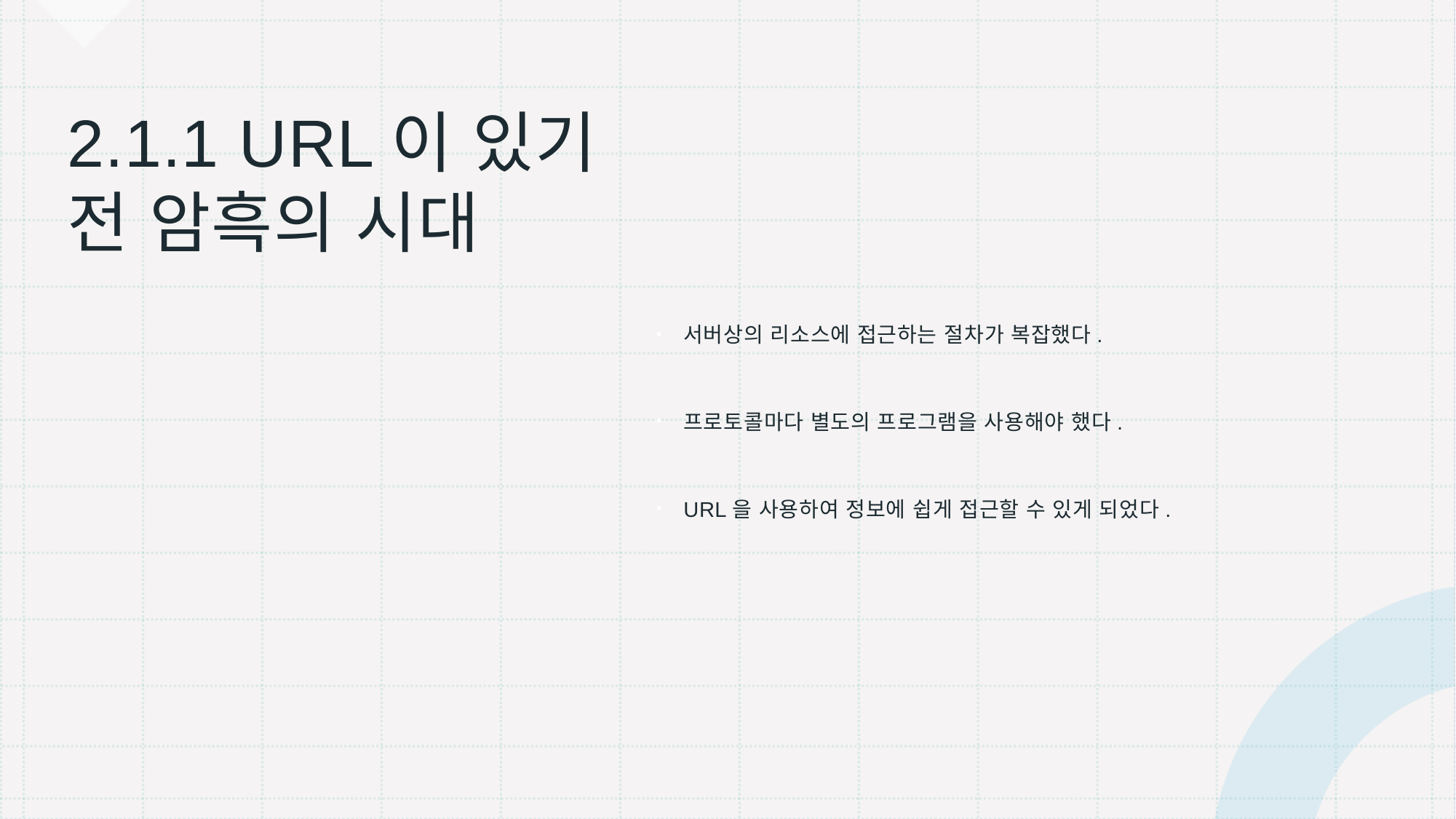

# 2.1.1 URL이 있기 전 암흑의 시대
서버상의 리소스에 접근하는 절차가 복잡했다.

프로토콜마다 별도의 프로그램을 사용해야 했다.

URL을 사용하여 정보에 쉽게 접근할 수 있게 되었다.